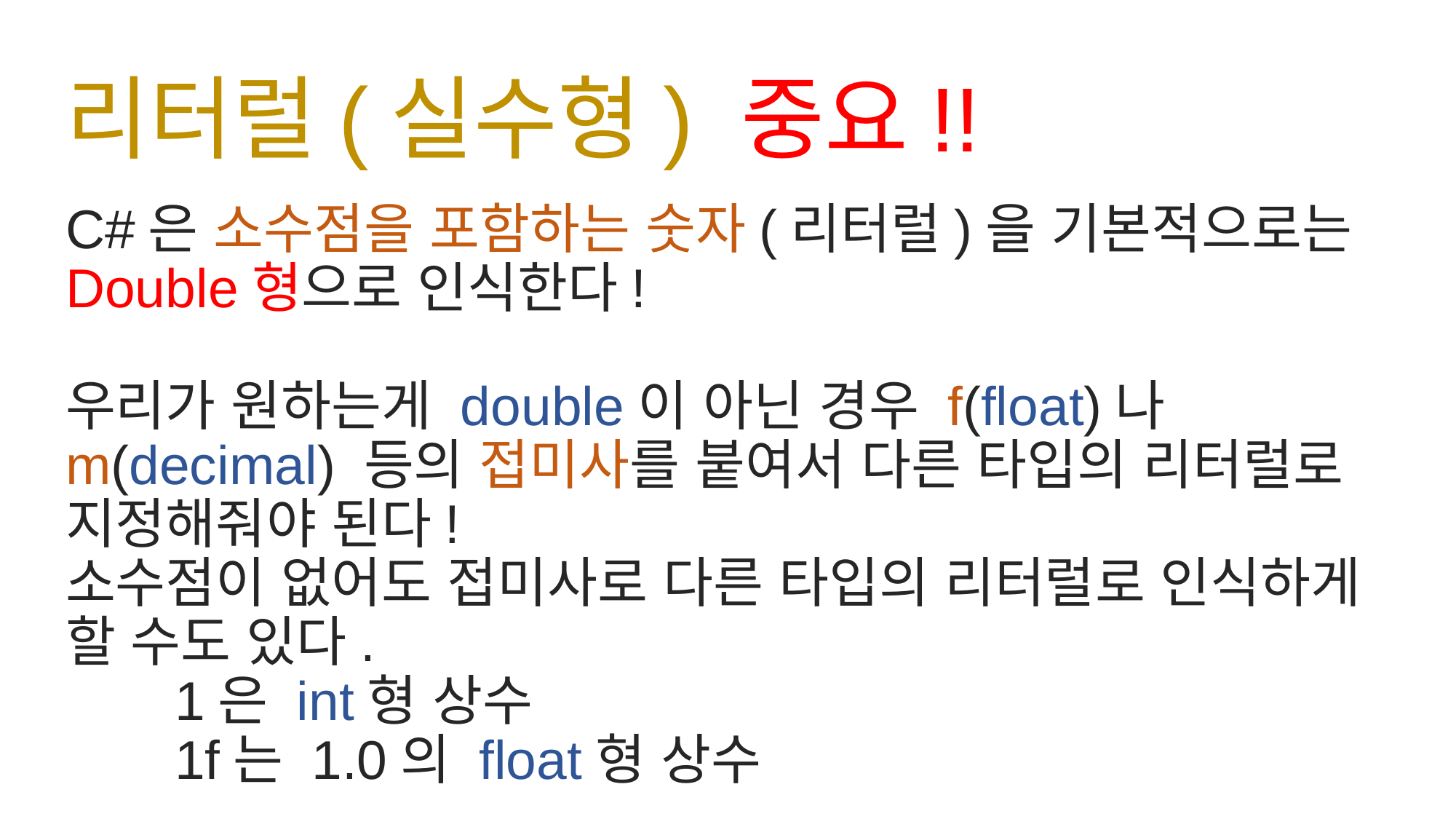

# 리터럴(실수형) 중요!!
C#은 소수점을 포함하는 숫자(리터럴)을 기본적으로는 Double형으로 인식한다!

우리가 원하는게 double이 아닌 경우 f(float)나 m(decimal) 등의 접미사를 붙여서 다른 타입의 리터럴로 지정해줘야 된다!
소수점이 없어도 접미사로 다른 타입의 리터럴로 인식하게 할 수도 있다.
	1은 int형 상수
 	1f는 1.0의 float형 상수